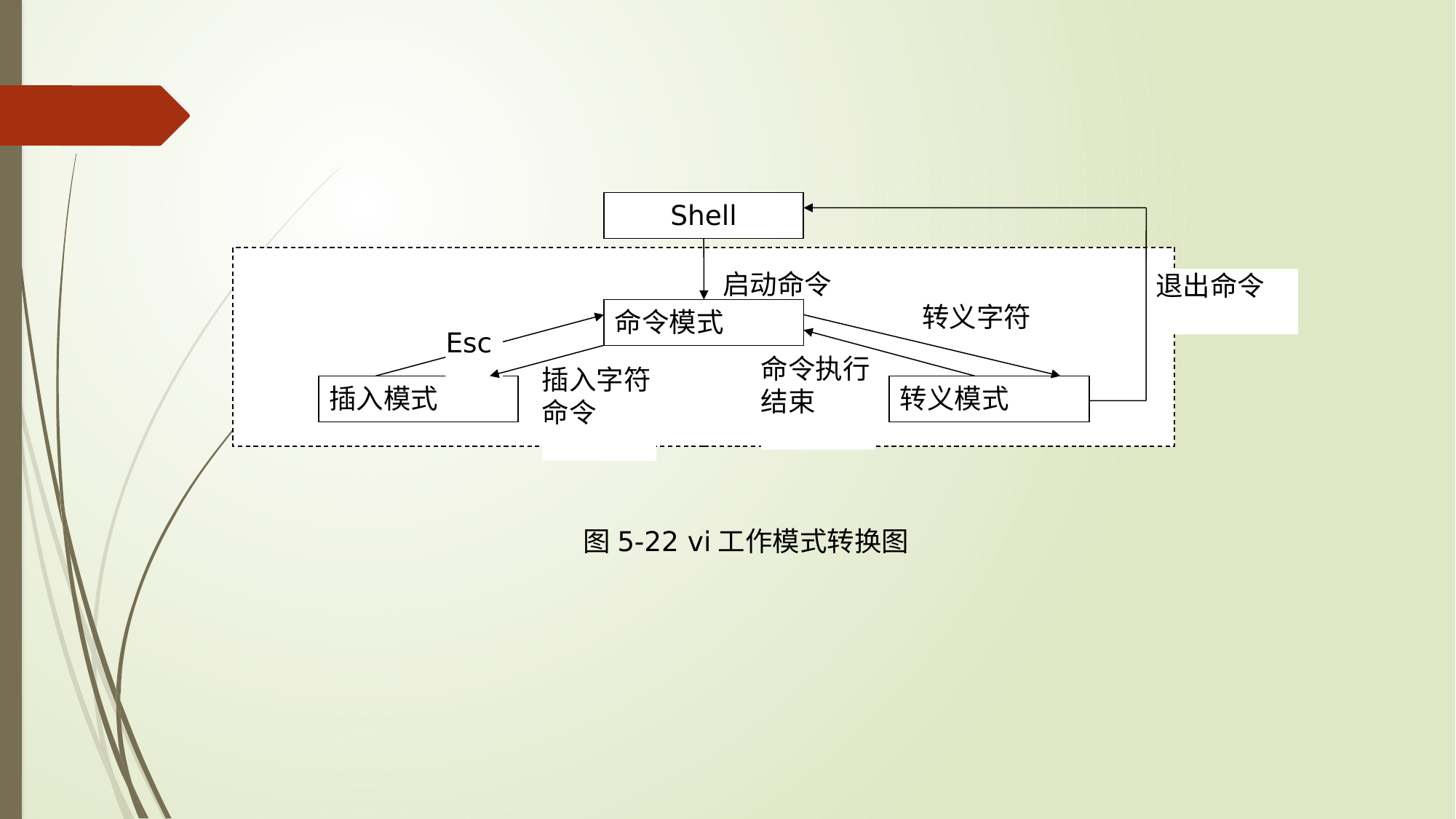

Shell

启动命令

退出命令

命令模式

转义字符

Esc

命令执行结束

插入字符命令

插入模式

转义模式

图5-22 vi工作模式转换图